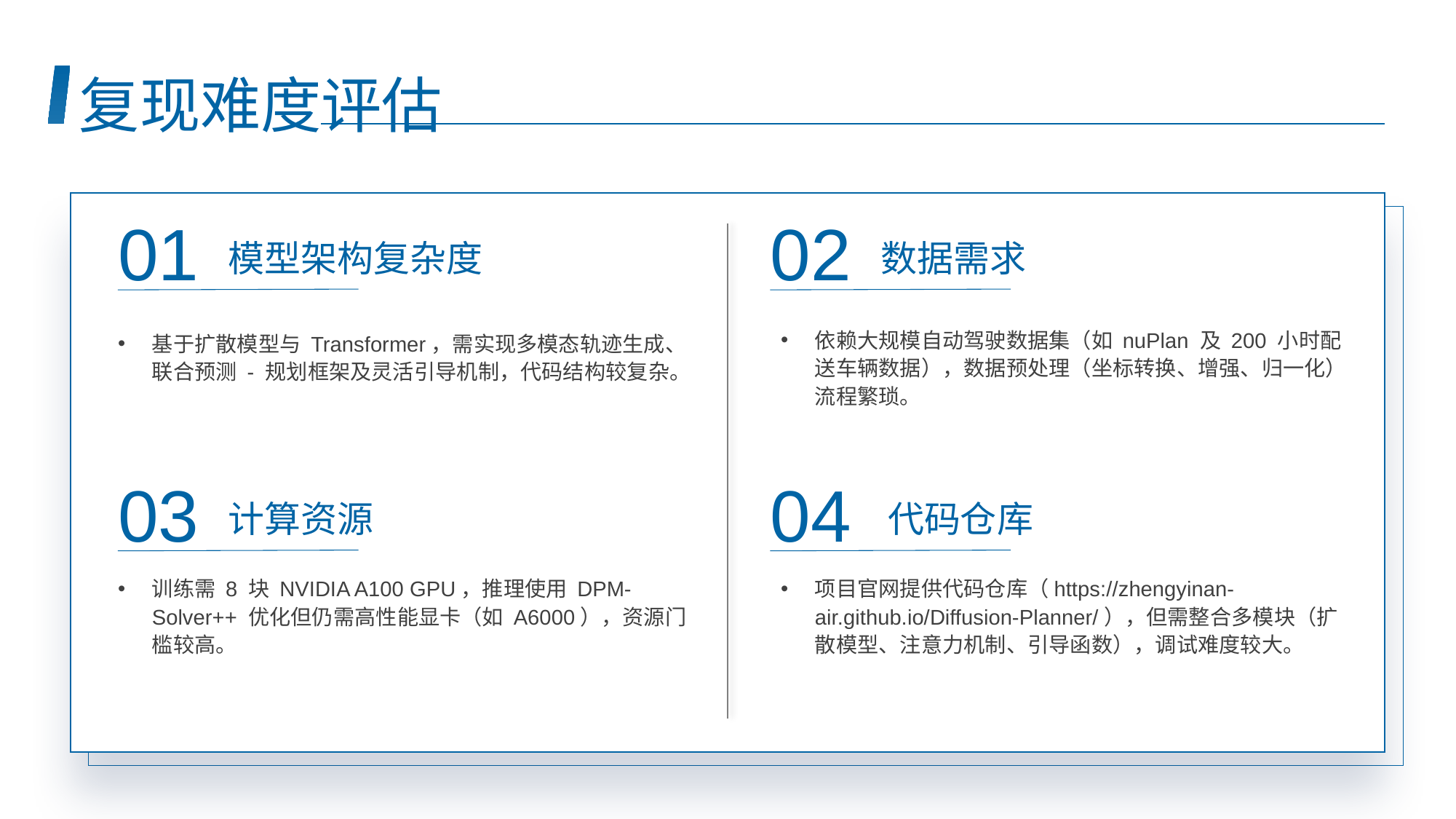

复现难度评估

01
模型架构复杂度
02
数据需求

依赖大规模自动驾驶数据集（如 nuPlan 及 200 小时配送车辆数据），数据预处理（坐标转换、增强、归一化）流程繁琐。
基于扩散模型与 Transformer，需实现多模态轨迹生成、联合预测 - 规划框架及灵活引导机制，代码结构较复杂。
03
计算资源
04
代码仓库
训练需 8 块 NVIDIA A100 GPU，推理使用 DPM-Solver++ 优化但仍需高性能显卡（如 A6000），资源门槛较高。
项目官网提供代码仓库（https://zhengyinan-air.github.io/Diffusion-Planner/），但需整合多模块（扩散模型、注意力机制、引导函数），调试难度较大。